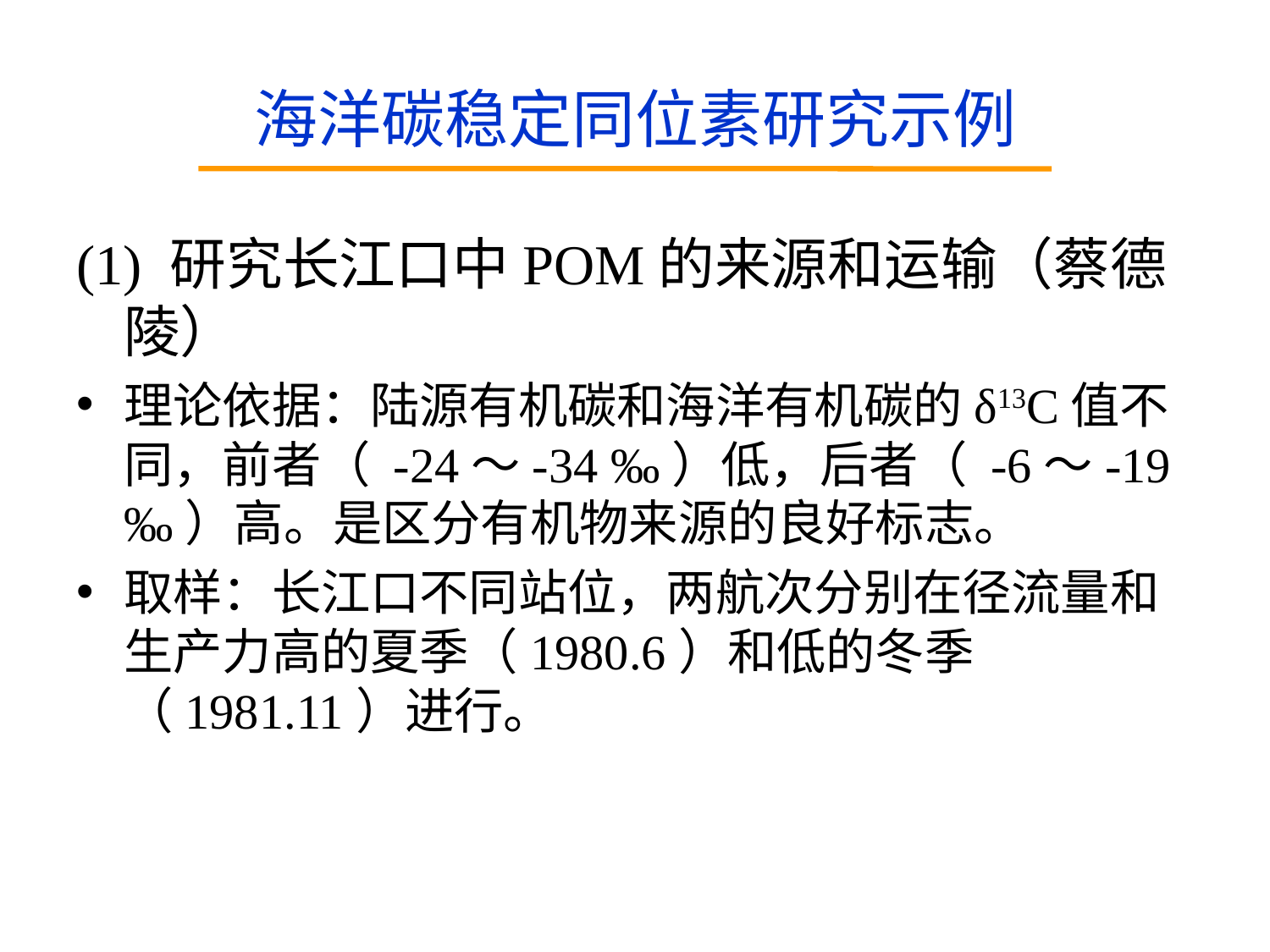

# 海洋碳稳定同位素研究示例
(1) 研究长江口中POM的来源和运输（蔡德陵）
理论依据：陆源有机碳和海洋有机碳的δ13C值不同，前者（ -24～-34 ‰）低，后者（ -6～-19 ‰）高。是区分有机物来源的良好标志。
取样：长江口不同站位，两航次分别在径流量和生产力高的夏季（1980.6）和低的冬季（1981.11）进行。